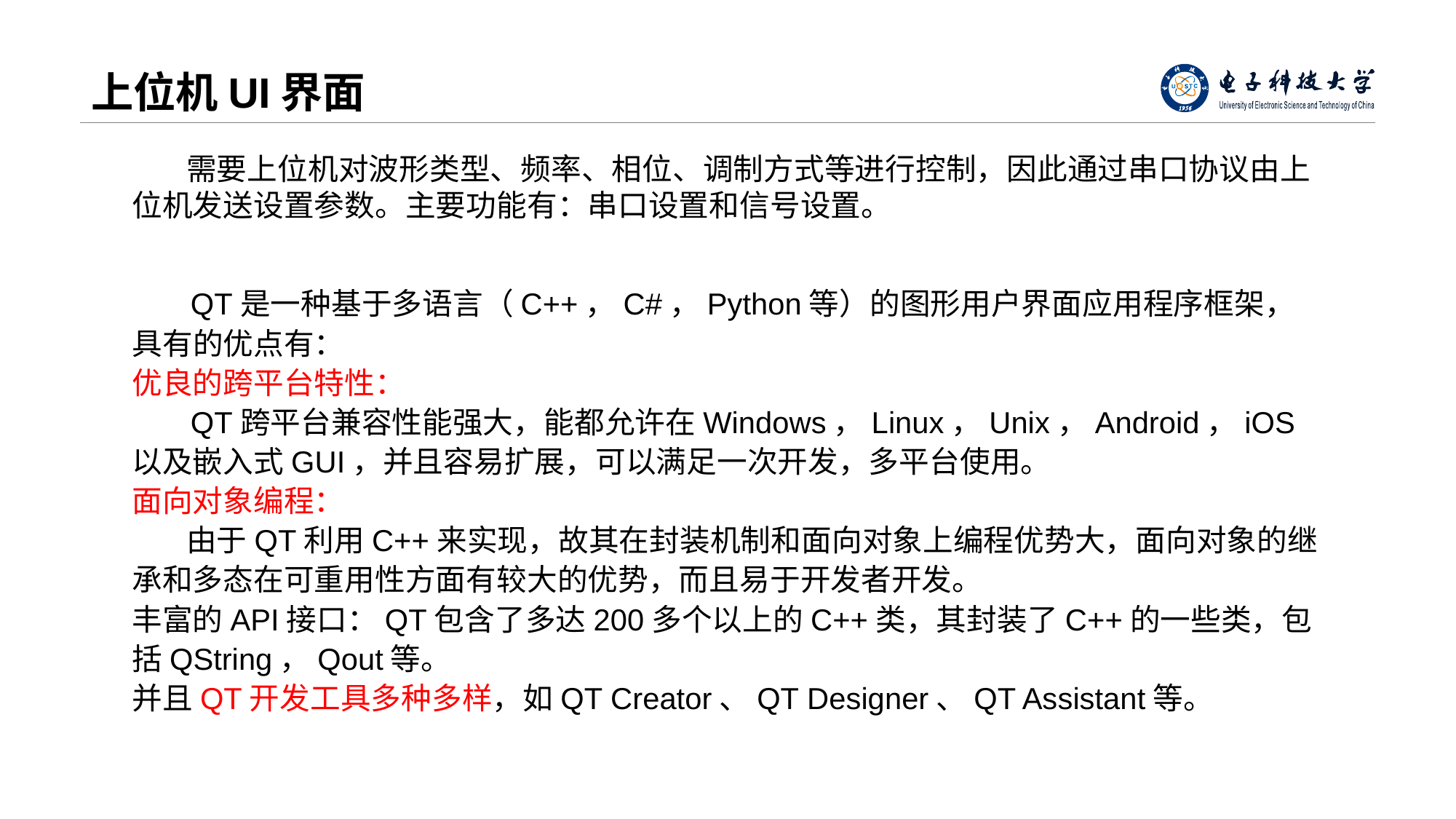

# 上位机UI界面
       需要上位机对波形类型、频率、相位、调制方式等进行控制，因此通过串口协议由上位机发送设置参数。主要功能有：串口设置和信号设置。
       QT是一种基于多语言（C++，C#，Python等）的图形用户界面应用程序框架，具有的优点有：
优良的跨平台特性：
       QT跨平台兼容性能强大，能都允许在Windows，Linux，Unix，Android，iOS以及嵌入式GUI，并且容易扩展，可以满足一次开发，多平台使用。
面向对象编程：
       由于QT利用C++来实现，故其在封装机制和面向对象上编程优势大，面向对象的继承和多态在可重用性方面有较大的优势，而且易于开发者开发。
丰富的API接口：QT包含了多达200多个以上的C++类，其封装了C++的一些类，包括QString，Qout等。
并且QT开发工具多种多样，如QT Creator、QT Designer、QT Assistant等。